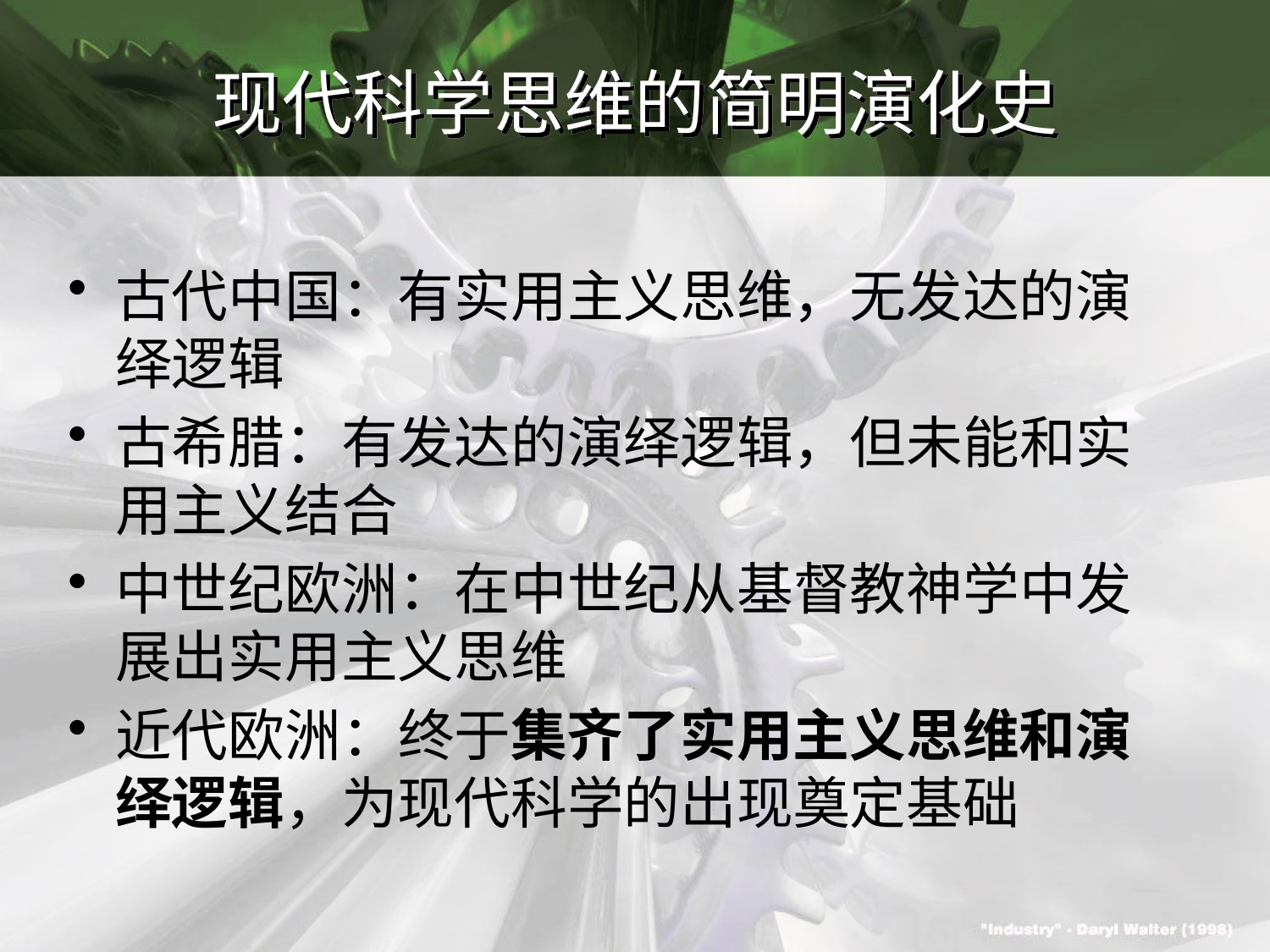

# 现代科学思维的简明演化史
古代中国：有实用主义思维，无发达的演绎逻辑
古希腊：有发达的演绎逻辑，但未能和实用主义结合
中世纪欧洲：在中世纪从基督教神学中发展出实用主义思维
近代欧洲：终于集齐了实用主义思维和演绎逻辑，为现代科学的出现奠定基础